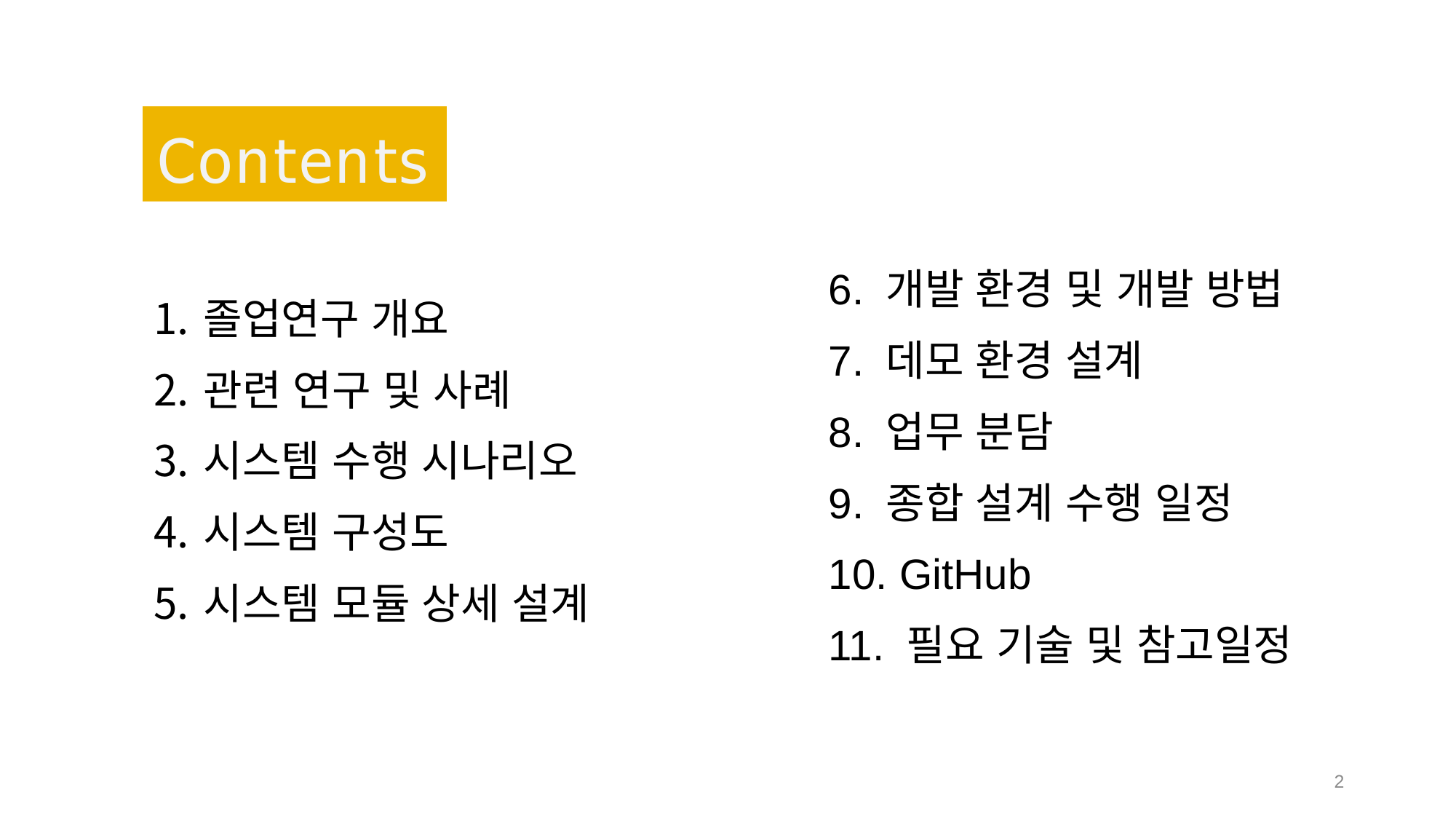

Contents
6. 개발 환경 및 개발 방법
7. 데모 환경 설계
8. 업무 분담
9. 종합 설계 수행 일정
10. GitHub
11. 필요 기술 및 참고일정
졸업연구 개요
관련 연구 및 사례
시스템 수행 시나리오
시스템 구성도
시스템 모듈 상세 설계
2